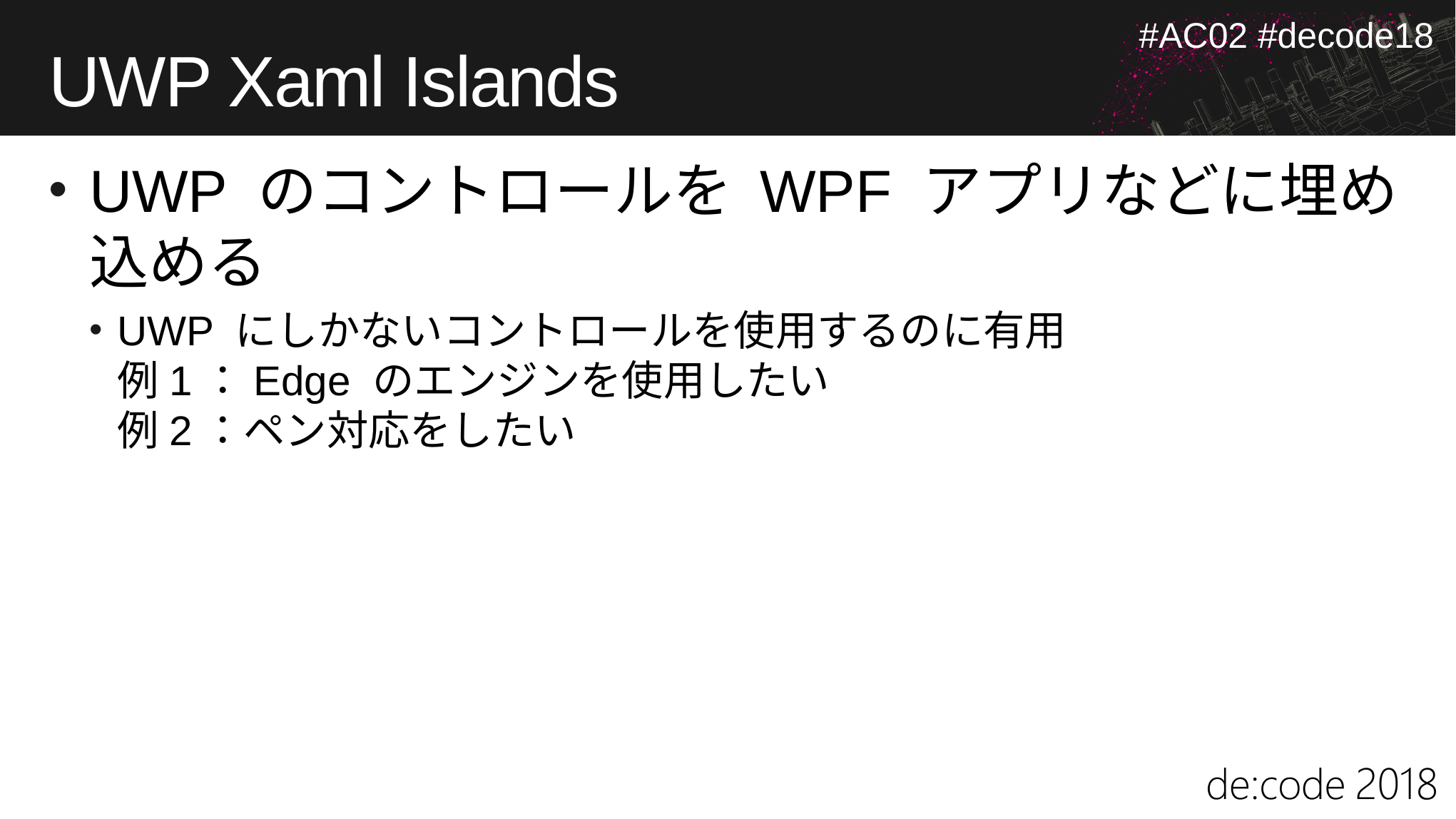

# UWP Xaml Islands
UWP のコントロールを WPF アプリなどに埋め込める
UWP にしかないコントロールを使用するのに有用
例1：Edge のエンジンを使用したい
例2：ペン対応をしたい